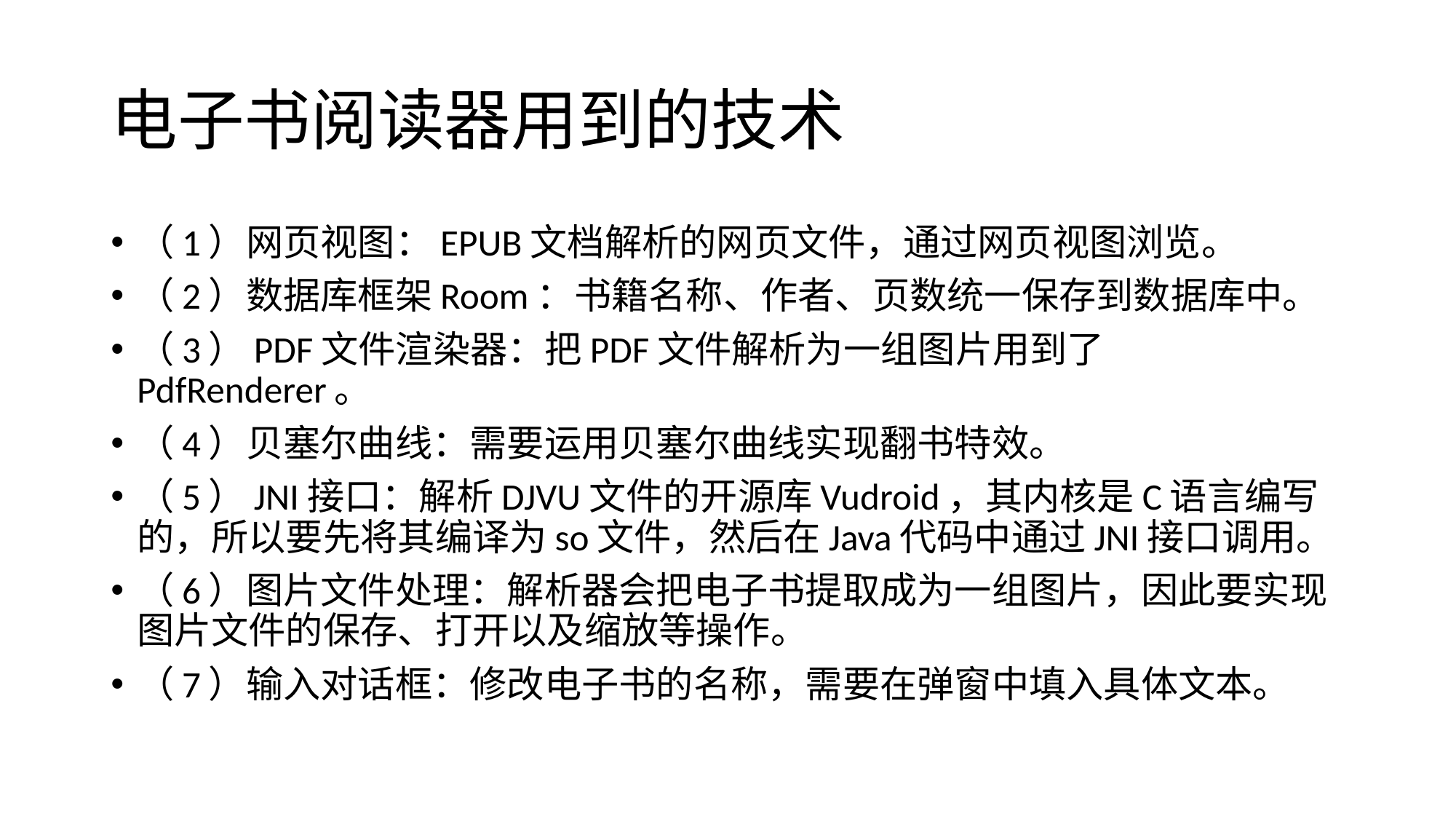

# 电子书阅读器用到的技术
（1）网页视图：EPUB文档解析的网页文件，通过网页视图浏览。
（2）数据库框架Room：书籍名称、作者、页数统一保存到数据库中。
（3）PDF文件渲染器：把PDF文件解析为一组图片用到了PdfRenderer。
（4）贝塞尔曲线：需要运用贝塞尔曲线实现翻书特效。
（5）JNI接口：解析DJVU文件的开源库Vudroid，其内核是C语言编写的，所以要先将其编译为so文件，然后在Java代码中通过JNI接口调用。
（6）图片文件处理：解析器会把电子书提取成为一组图片，因此要实现图片文件的保存、打开以及缩放等操作。
（7）输入对话框：修改电子书的名称，需要在弹窗中填入具体文本。